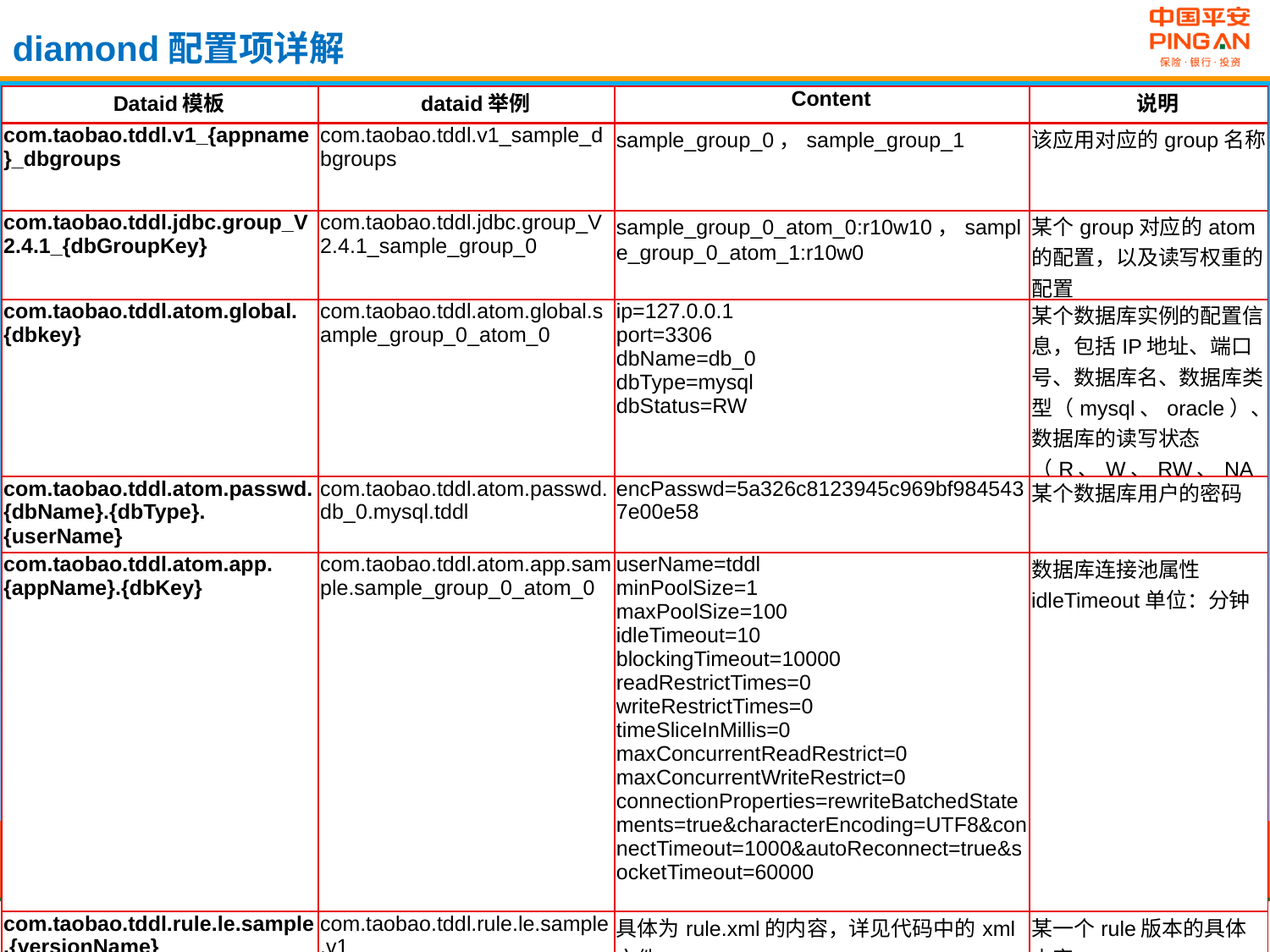

diamond配置项详解
| Dataid模板 | dataid举例 | Content | 说明 |
| --- | --- | --- | --- |
| com.taobao.tddl.v1\_{appname}\_dbgroups | com.taobao.tddl.v1\_sample\_dbgroups | sample\_group\_0，sample\_group\_1 | 该应用对应的group名称 |
| com.taobao.tddl.jdbc.group\_V2.4.1\_{dbGroupKey} | com.taobao.tddl.jdbc.group\_V2.4.1\_sample\_group\_0 | sample\_group\_0\_atom\_0:r10w10，sample\_group\_0\_atom\_1:r10w0 | 某个group对应的atom的配置，以及读写权重的配置 |
| com.taobao.tddl.atom.global.{dbkey} | com.taobao.tddl.atom.global.sample\_group\_0\_atom\_0 | ip=127.0.0.1 port=3306 dbName=db\_0 dbType=mysql dbStatus=RW | 某个数据库实例的配置信息，包括IP地址、端口号、数据库名、数据库类型（mysql、oracle）、数据库的读写状态（R、W、RW、NA） |
| com.taobao.tddl.atom.passwd.{dbName}.{dbType}.{userName} | com.taobao.tddl.atom.passwd.db\_0.mysql.tddl | encPasswd=5a326c8123945c969bf9845437e00e58 | 某个数据库用户的密码 |
| com.taobao.tddl.atom.app.{appName}.{dbKey} | com.taobao.tddl.atom.app.sample.sample\_group\_0\_atom\_0 | userName=tddl minPoolSize=1 maxPoolSize=100 idleTimeout=10 blockingTimeout=10000 readRestrictTimes=0 writeRestrictTimes=0 timeSliceInMillis=0 maxConcurrentReadRestrict=0 maxConcurrentWriteRestrict=0 connectionProperties=rewriteBatchedStatements=true&characterEncoding=UTF8&connectTimeout=1000&autoReconnect=true&socketTimeout=60000 | 数据库连接池属性 idleTimeout单位：分钟 |
| com.taobao.tddl.rule.le.sample.{versionName} | com.taobao.tddl.rule.le.sample.v1 | 具体为rule.xml的内容，详见代码中的xml文件 | 某一个rule版本的具体内容 |